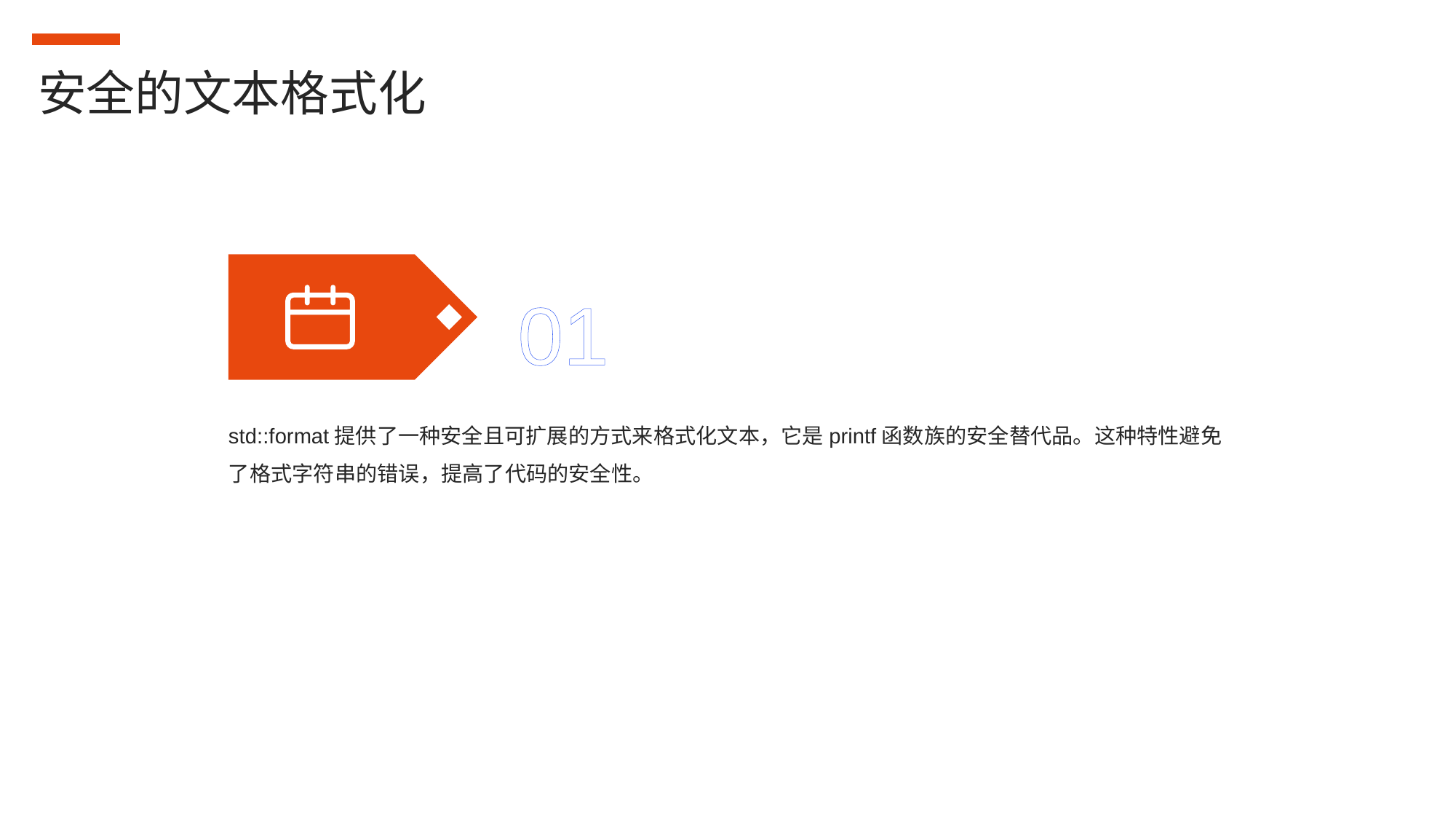

安全的文本格式化
01

std::format提供了一种安全且可扩展的方式来格式化文本，它是printf函数族的安全替代品。这种特性避免了格式字符串的错误，提高了代码的安全性。